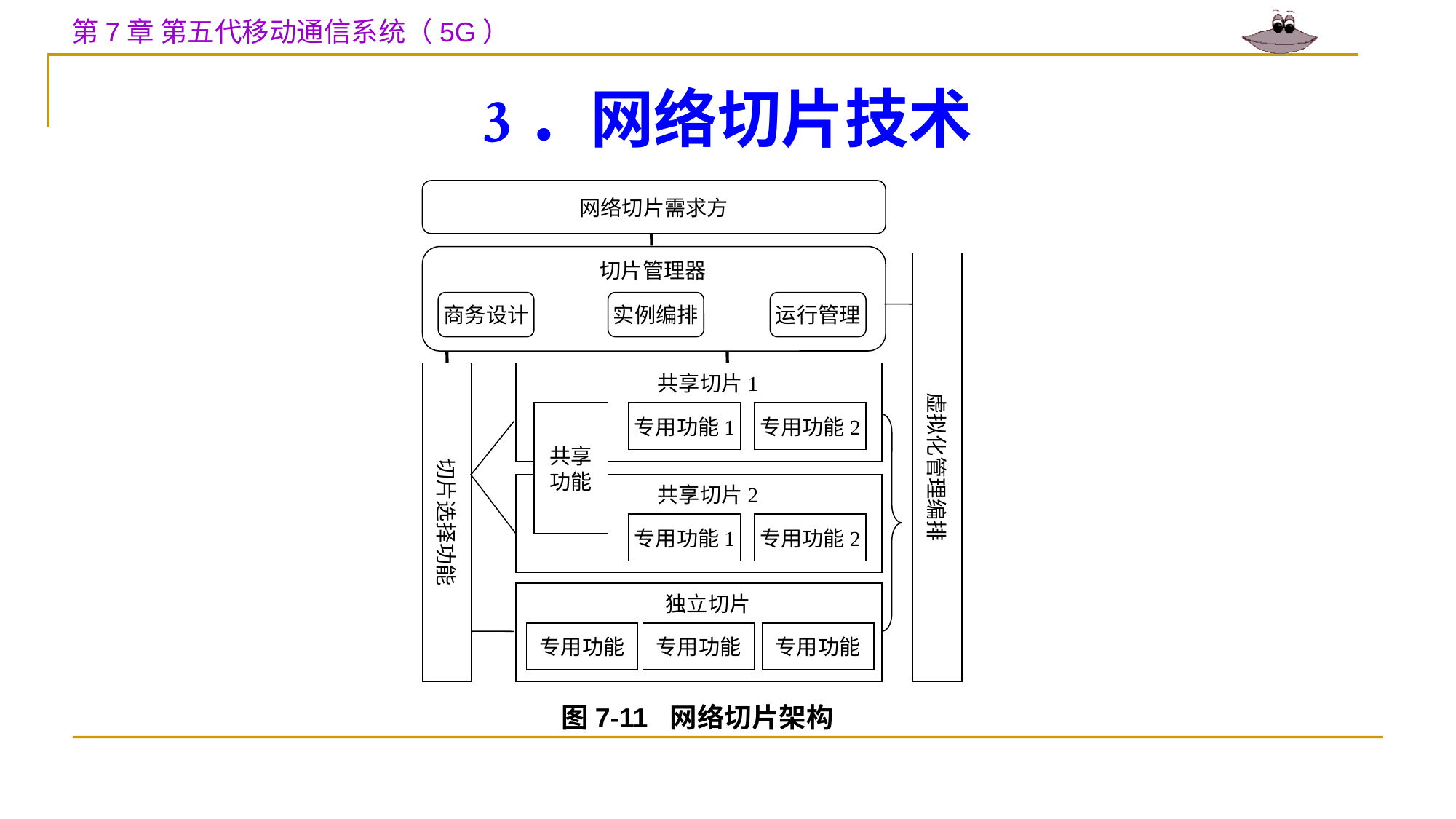

# 3．网络切片技术

网络切片需求方

切片管理器
虚拟化管理编排
商务设计
实例编排
运行管理
切片选择功能

共享切片1
共享
功能
专用功能1
专用功能2

共享切片2
专用功能1
专用功能2

独立切片
专用功能
专用功能
专用功能
图7-11  网络切片架构